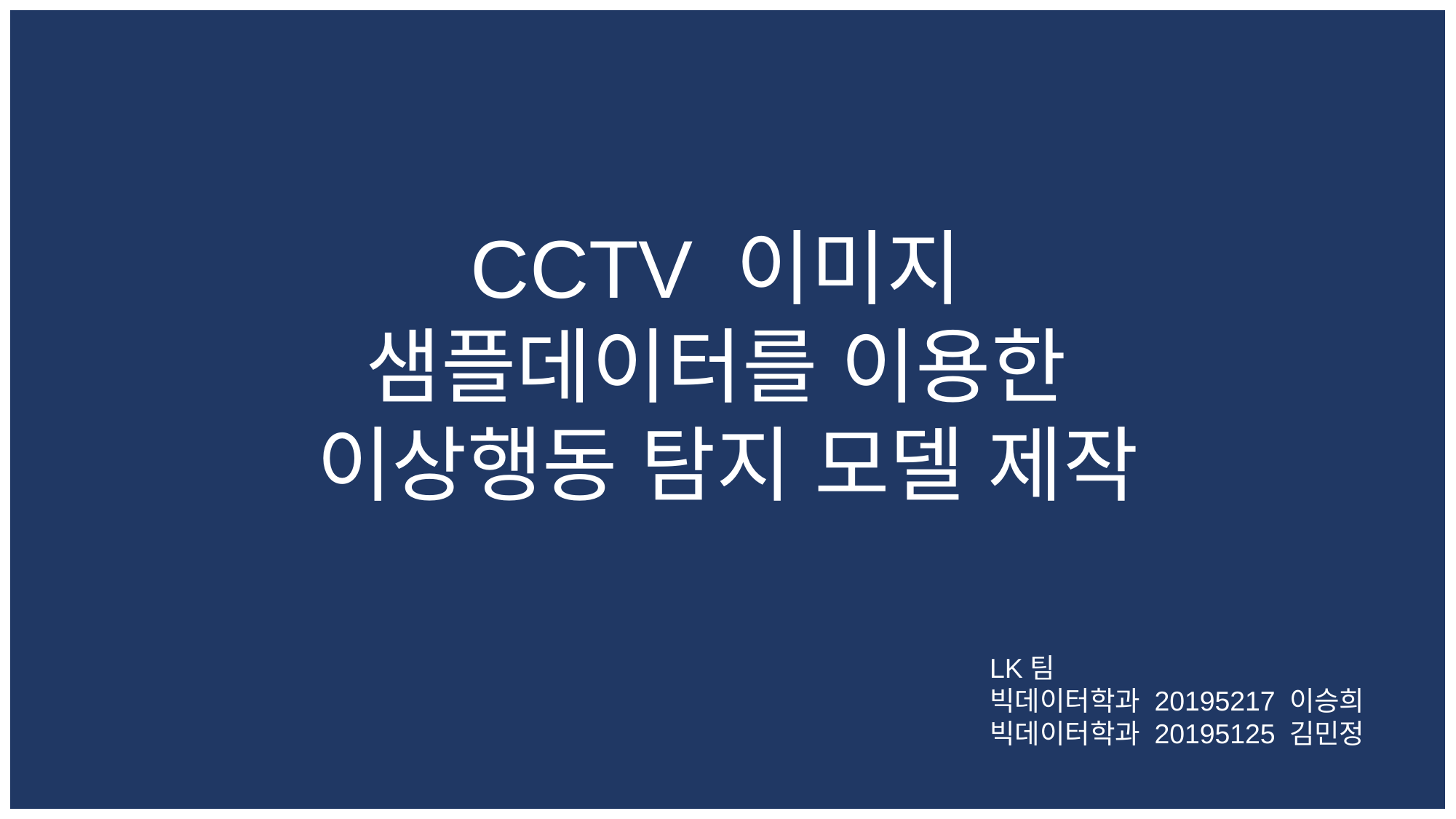

CCTV 이미지
샘플데이터를 이용한
이상행동 탐지 모델 제작
LK팀
빅데이터학과 20195217 이승희
빅데이터학과 20195125 김민정